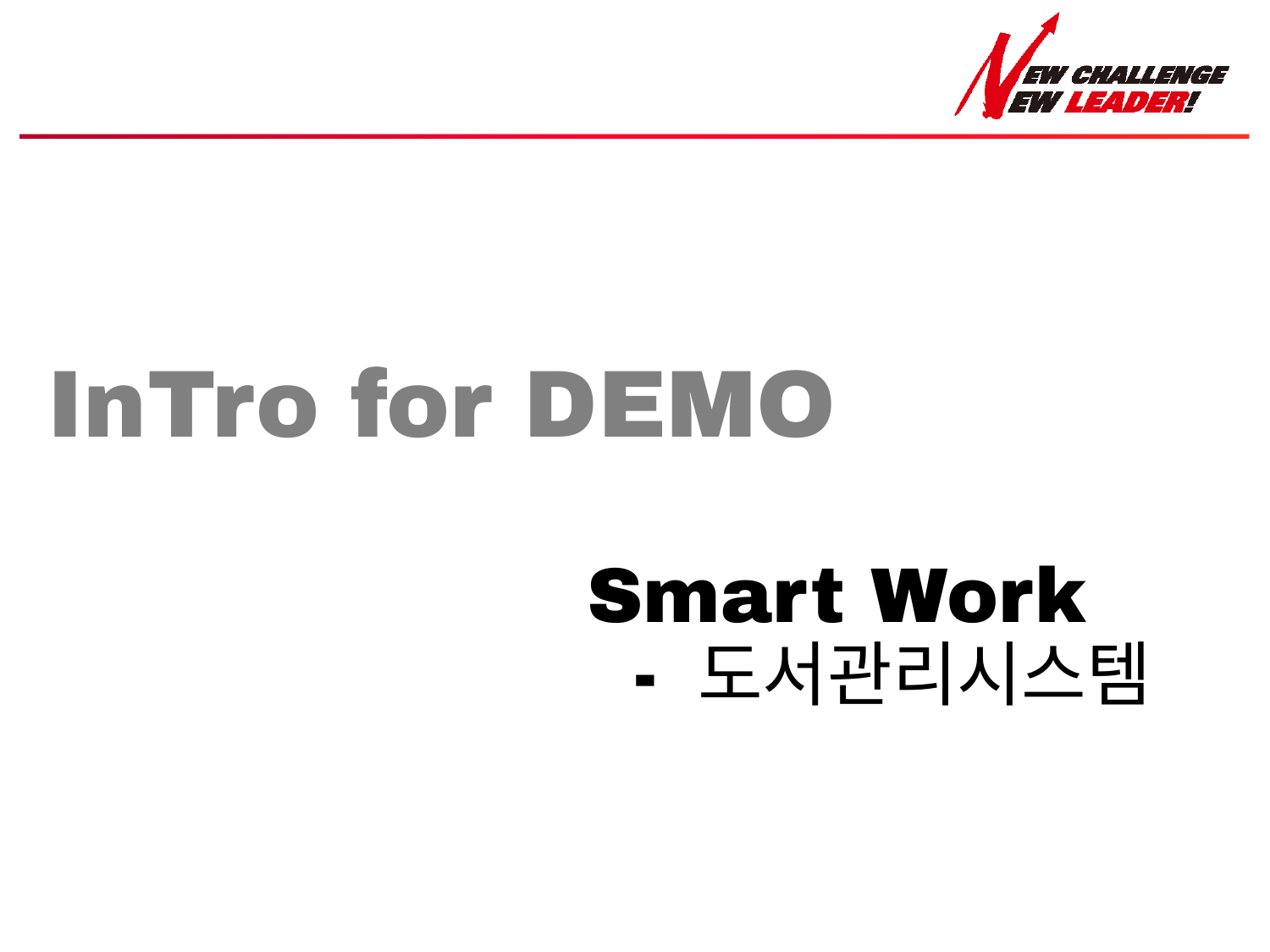

# InTro for DEMO
Smart Work
  - 도서관리시스템